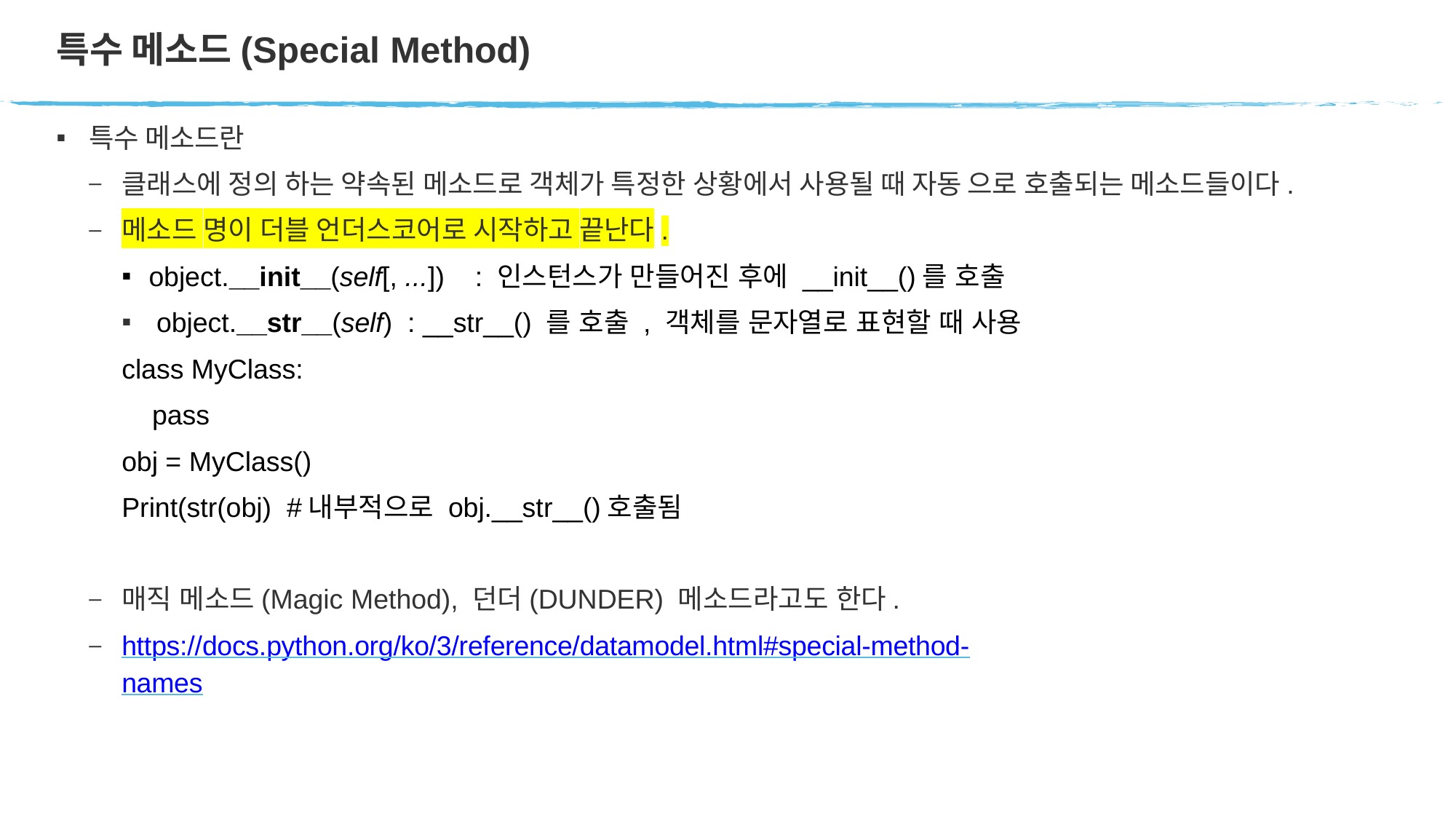

# 특수 메소드(Special Method)
특수 메소드란
클래스에 정의 하는 약속된 메소드로 객체가 특정한 상황에서 사용될 때 자동 으로 호출되는 메소드들이다.
메소드 명이 더블 언더스코어로 시작하고 끝난다.
object.__init__(self[, ...])    : 인스턴스가 만들어진 후에 __init__()를 호출
 object.__str__(self)  : __str__() 를 호출 , 객체를 문자열로 표현할 때 사용
class MyClass:
    pass
obj = MyClass()
Print(str(obj)  #내부적으로 obj.__str__()호출됨

매직 메소드(Magic Method), 던더(DUNDER) 메소드라고도 한다.
https://docs.python.org/ko/3/reference/datamodel.html#special-method-
names